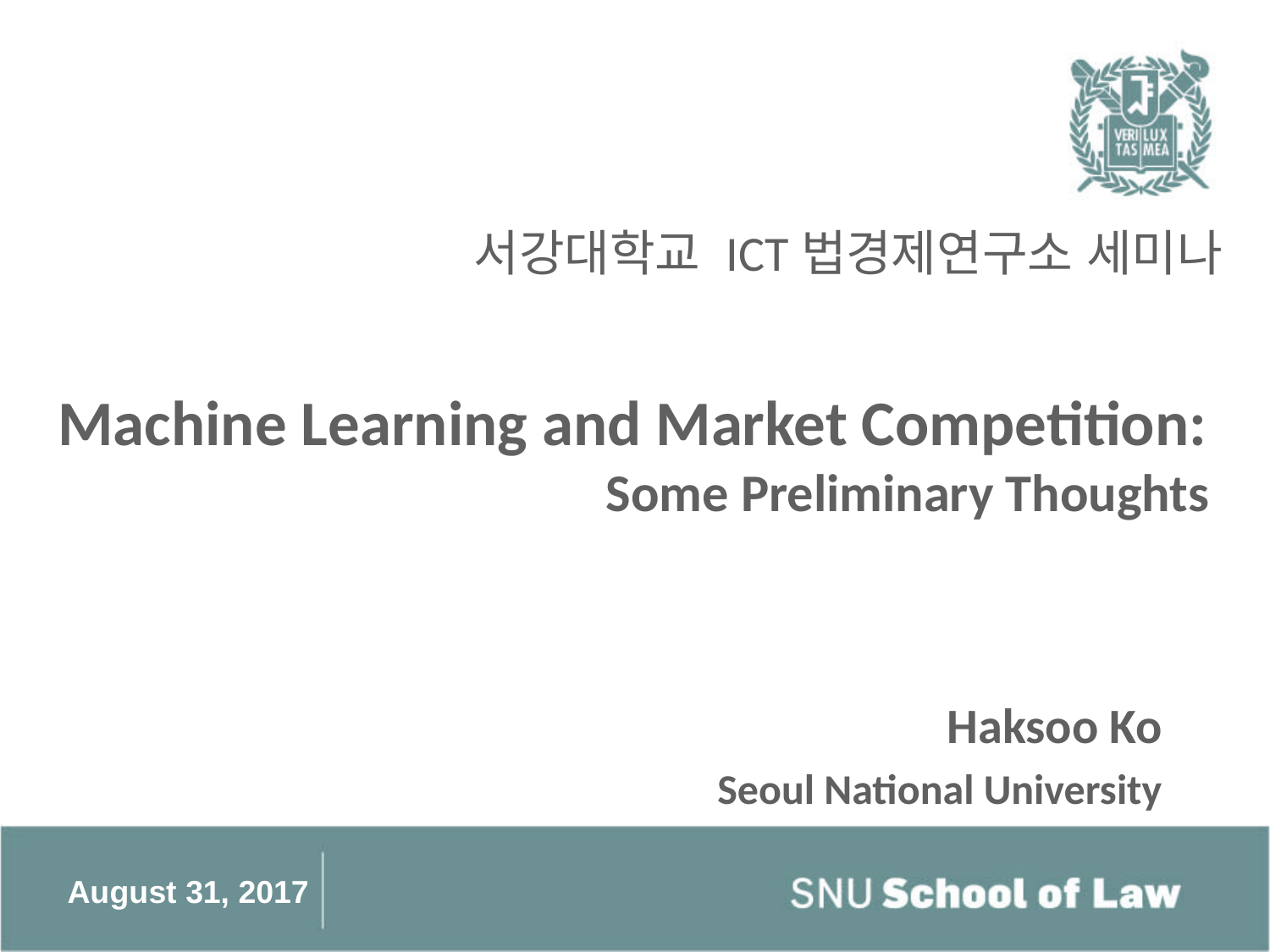

# 서강대학교 ICT법경제연구소 세미나 Machine Learning and Market Competition: Some Preliminary Thoughts

Haksoo Ko
Seoul National University
August 31, 2017